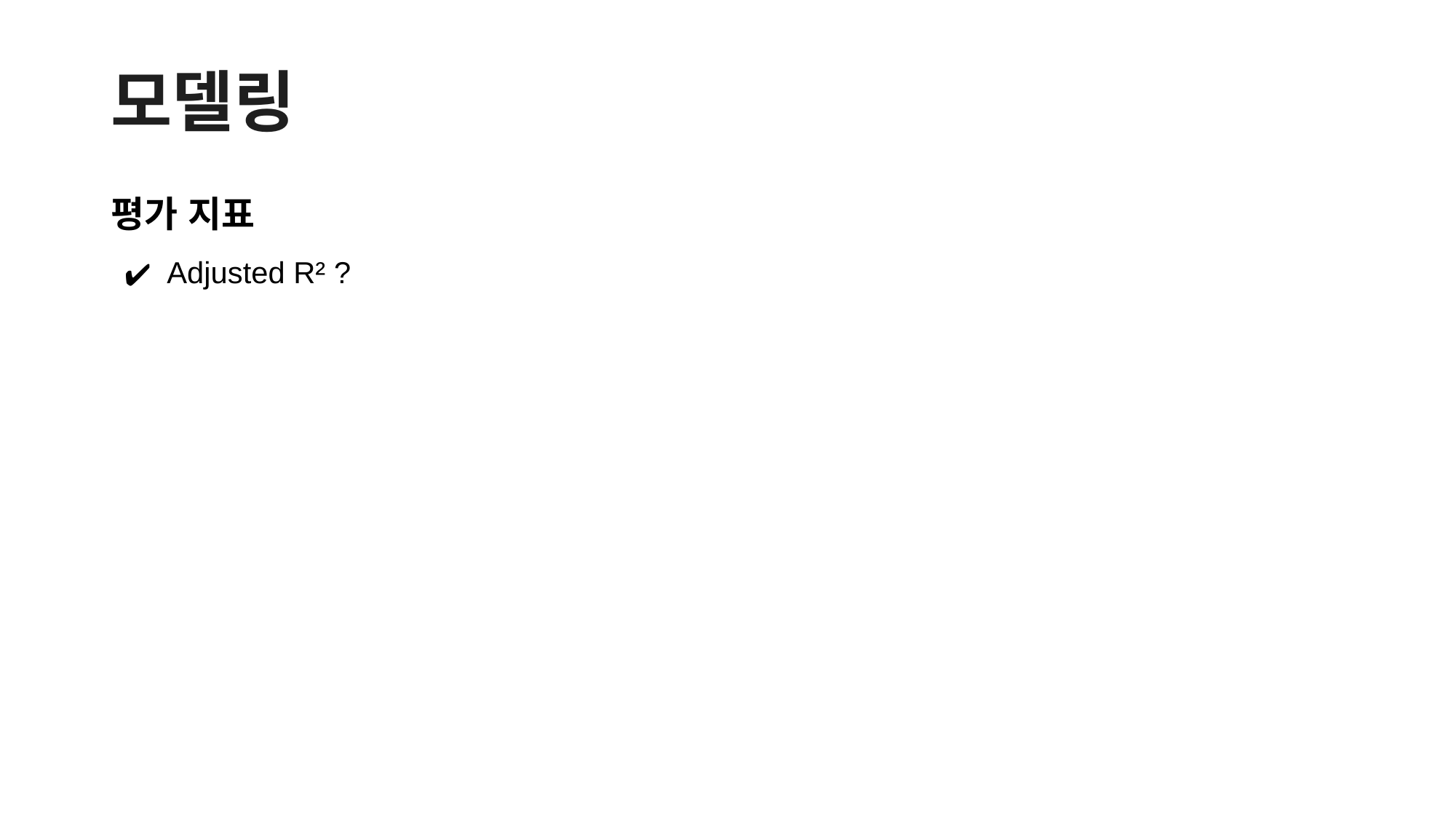

# 모델링
평가 지표

Adjusted R² ?